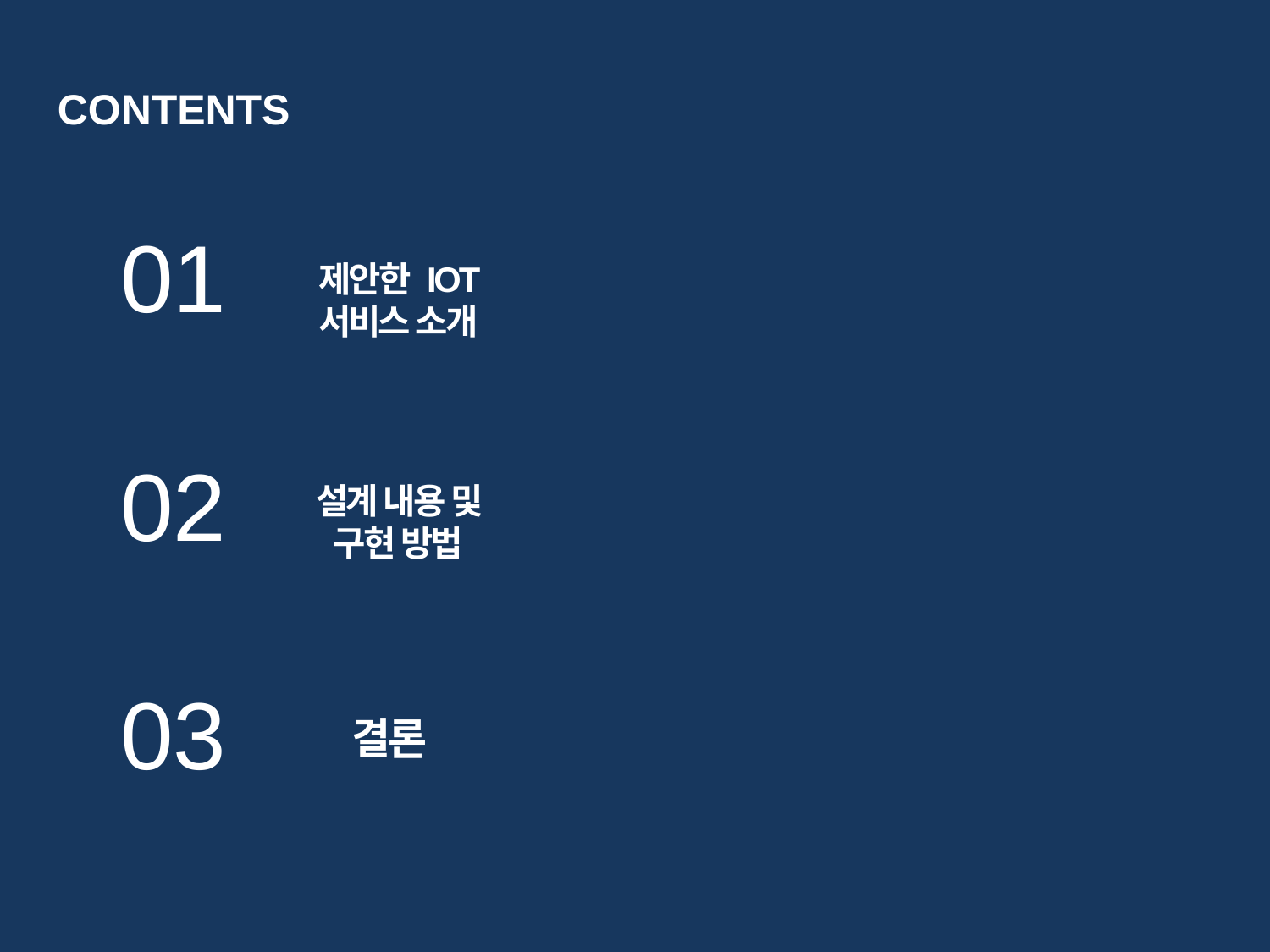

CONTENTS
01

02

03
제안한 IOT 서비스 소개

설계 내용 및 구현 방법

결론